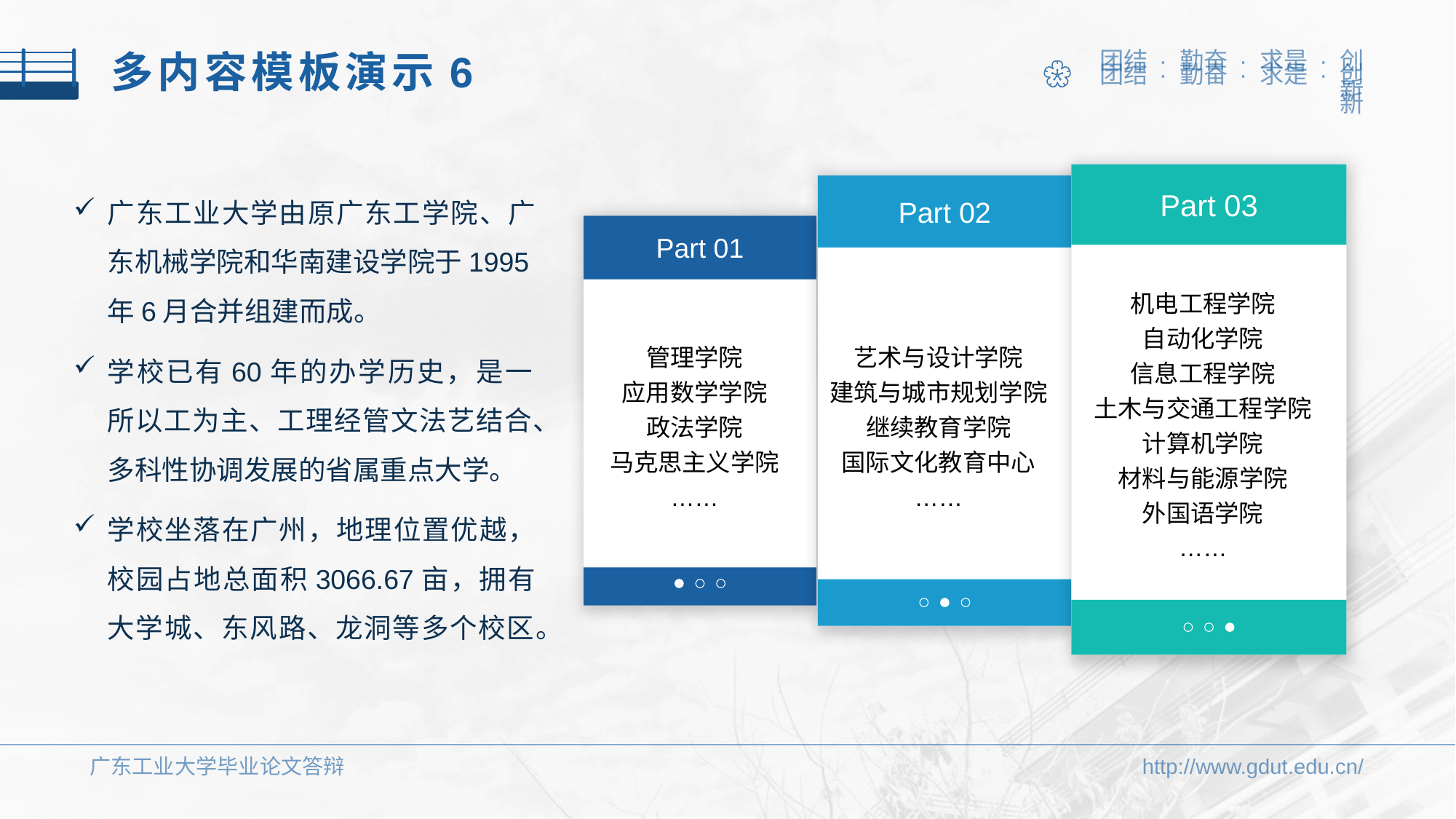

多内容模板演示6

广东工业大学由原广东工学院、广东机械学院和华南建设学院于1995年6月合并组建而成。

Part 03
Part 02

Part 01
机电工程学院
自动化学院
信息工程学院
土木与交通工程学院
计算机学院
材料与能源学院
外国语学院
……
管理学院
应用数学学院
政法学院
马克思主义学院
……
艺术与设计学院
建筑与城市规划学院
继续教育学院
国际文化教育中心
……
学校已有60年的办学历史，是一所以工为主、工理经管文法艺结合、多科性协调发展的省属重点大学。
学校坐落在广州，地理位置优越，校园占地总面积3066.67亩，拥有大学城、东风路、龙洞等多个校区。